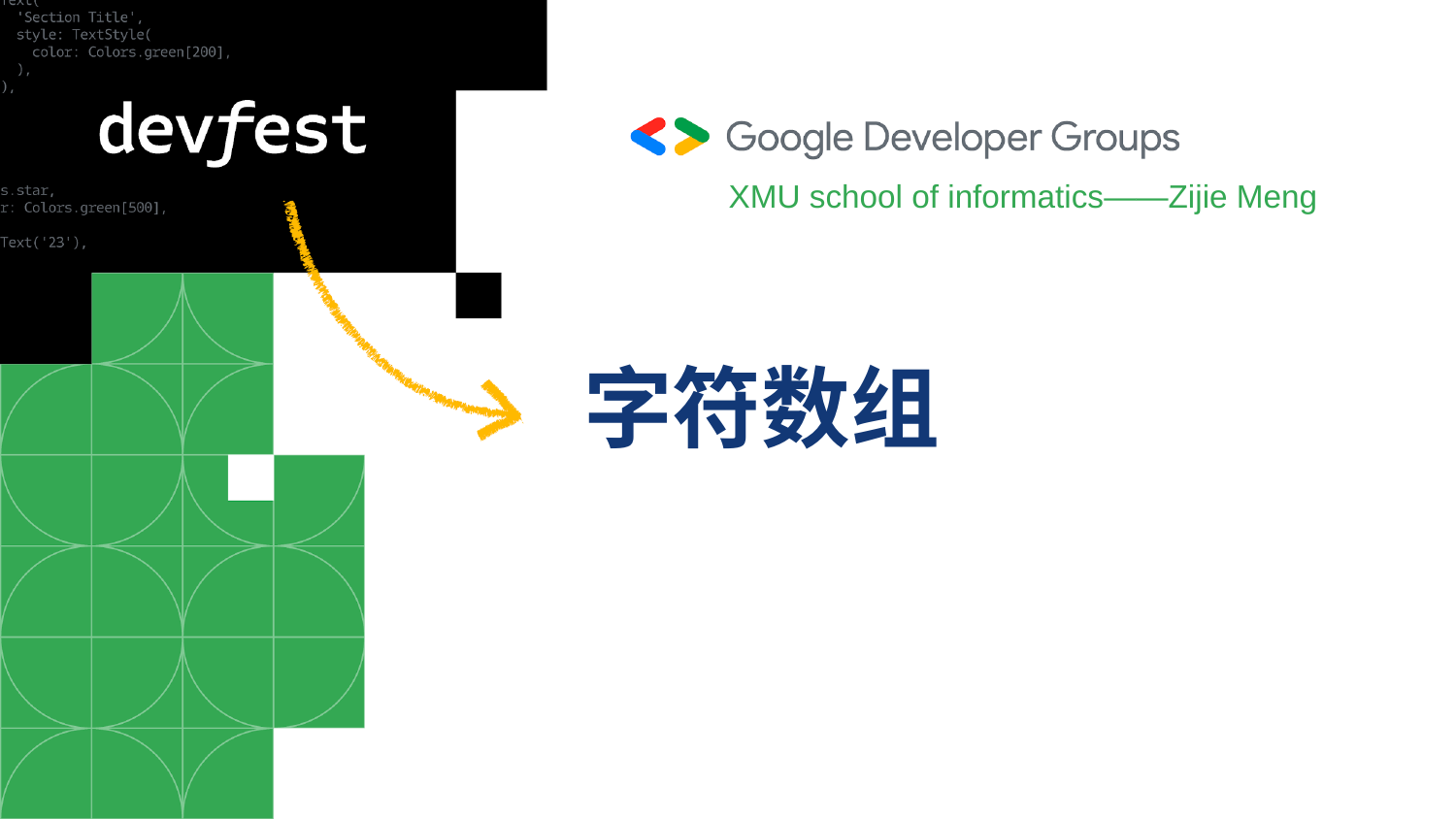

XMU school of informatics——Zijie Meng
# 字符数组